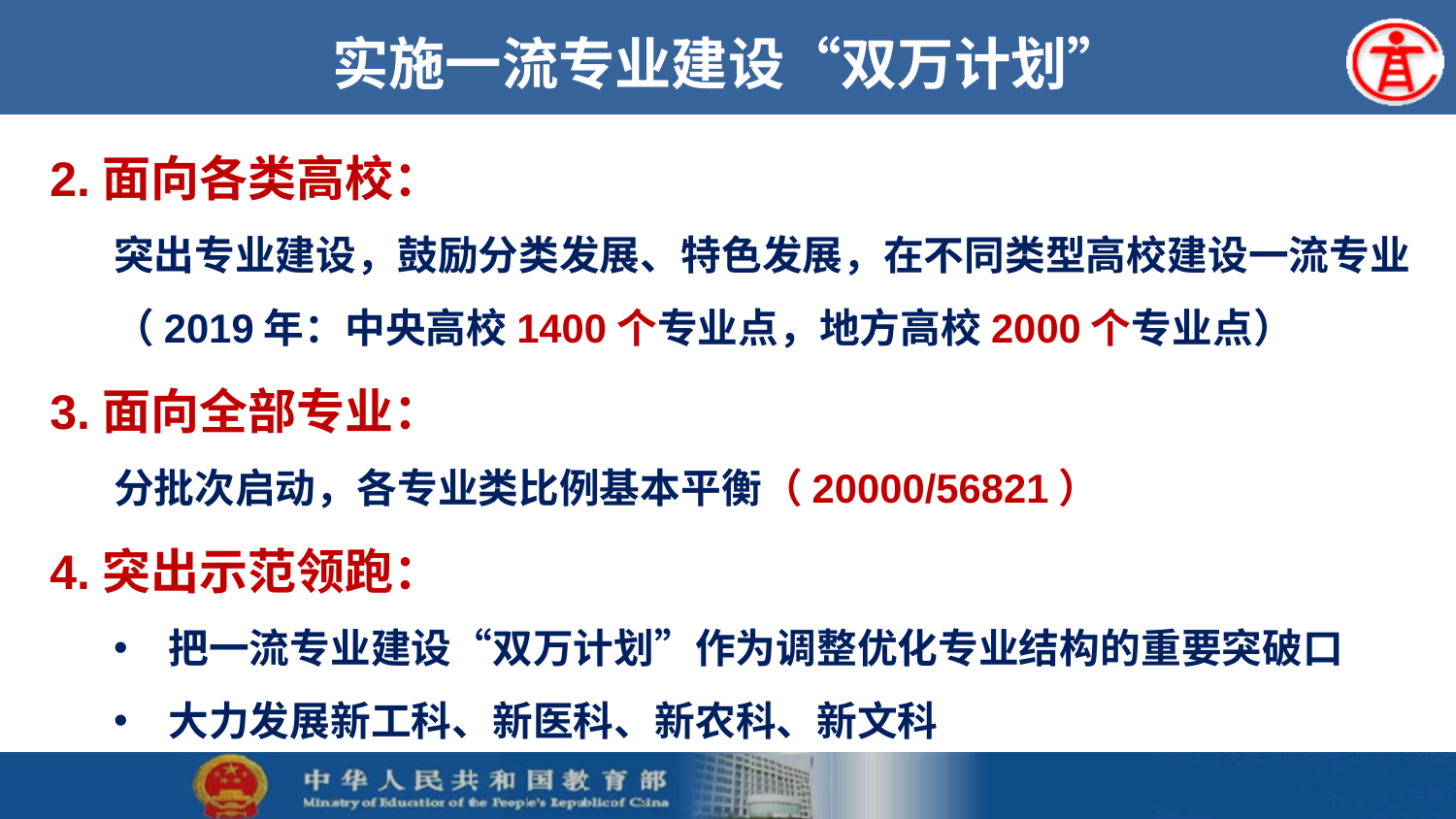

# 实施一流专业建设“双万计划”
2.面向各类高校：
突出专业建设，鼓励分类发展、特色发展，在不同类型高校建设一流专业
（2019年：中央高校1400个专业点，地方高校2000个专业点）
3.面向全部专业：
分批次启动，各专业类比例基本平衡（20000/56821）
4.突出示范领跑：
把一流专业建设“双万计划”作为调整优化专业结构的重要突破口
大力发展新工科、新医科、新农科、新文科